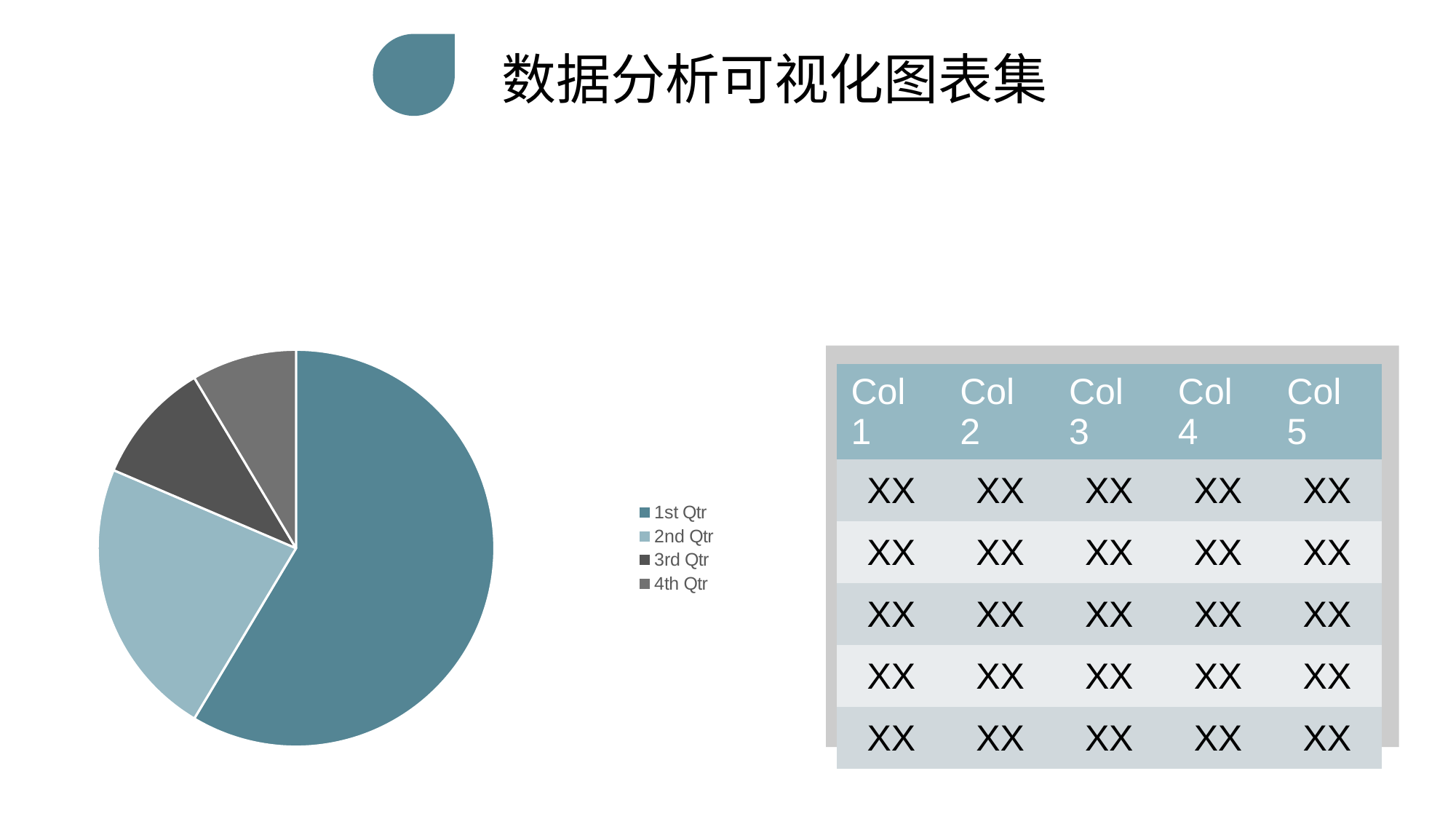

数据分析可视化图表集

### Chart

| Category | Sales |
|---|---|
| 1st Qtr | 8.2 |
| 2nd Qtr | 3.2 |
| 3rd Qtr | 1.4 |
| 4th Qtr | 1.2 |
| Col 1 | Col 2 | Col 3 | Col 4 | Col 5 |
| --- | --- | --- | --- | --- |
| XX | XX | XX | XX | XX |
| XX | XX | XX | XX | XX |
| XX | XX | XX | XX | XX |
| XX | XX | XX | XX | XX |
| XX | XX | XX | XX | XX |